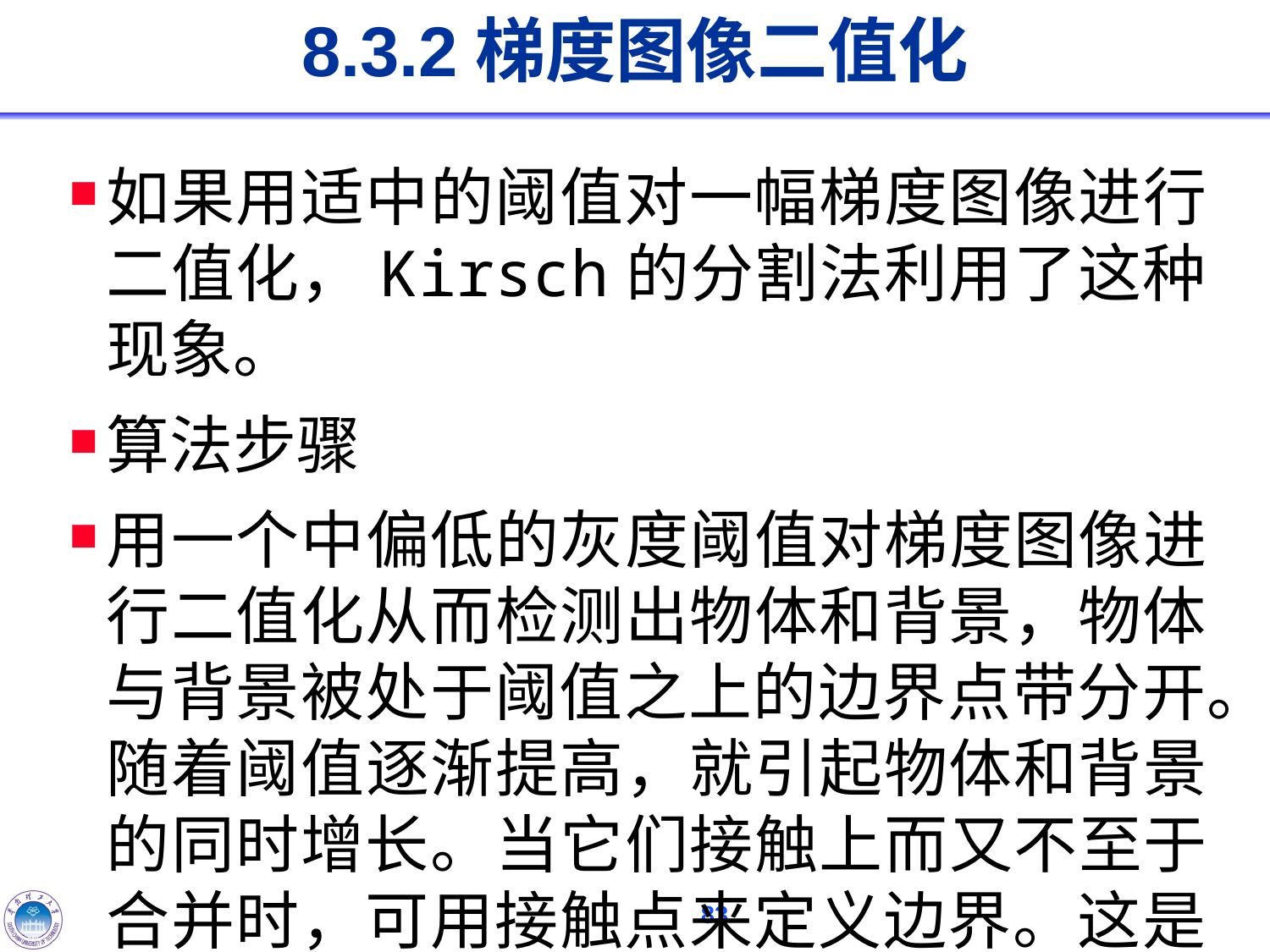

# 8.3.2梯度图像二值化
如果用适中的阈值对一幅梯度图像进行二值化，Kirsch的分割法利用了这种现象。
算法步骤
用一个中偏低的灰度阈值对梯度图像进行二值化从而检测出物体和背景，物体与背景被处于阈值之上的边界点带分开。随着阈值逐渐提高，就引起物体和背景的同时增长。当它们接触上而又不至于合并时，可用接触点来定义边界。这是分水岭算法在梯度图像中的应用。